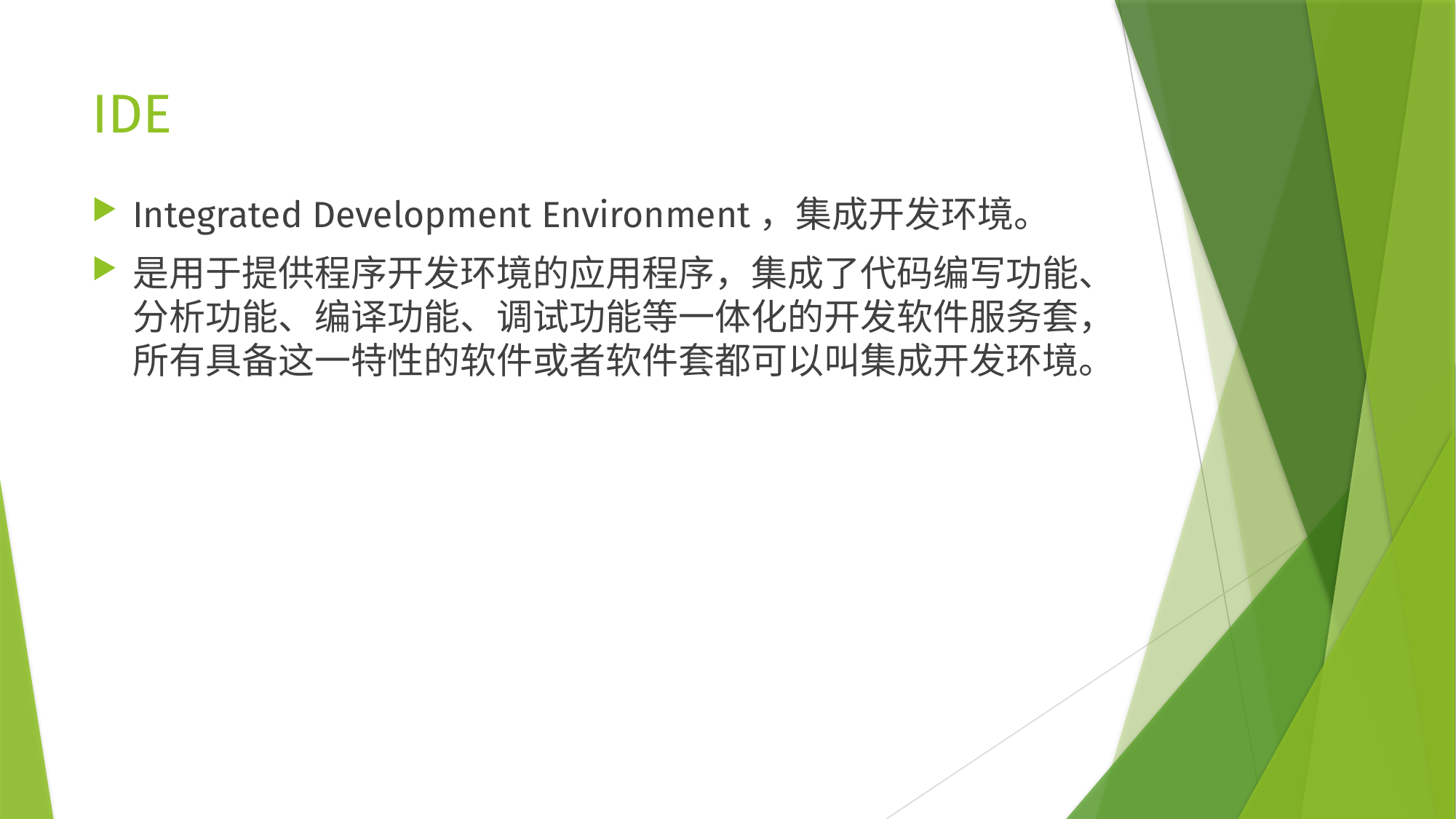

# IDE
Integrated Development Environment，集成开发环境。
是用于提供程序开发环境的应用程序，集成了代码编写功能、分析功能、编译功能、调试功能等一体化的开发软件服务套，所有具备这一特性的软件或者软件套都可以叫集成开发环境。